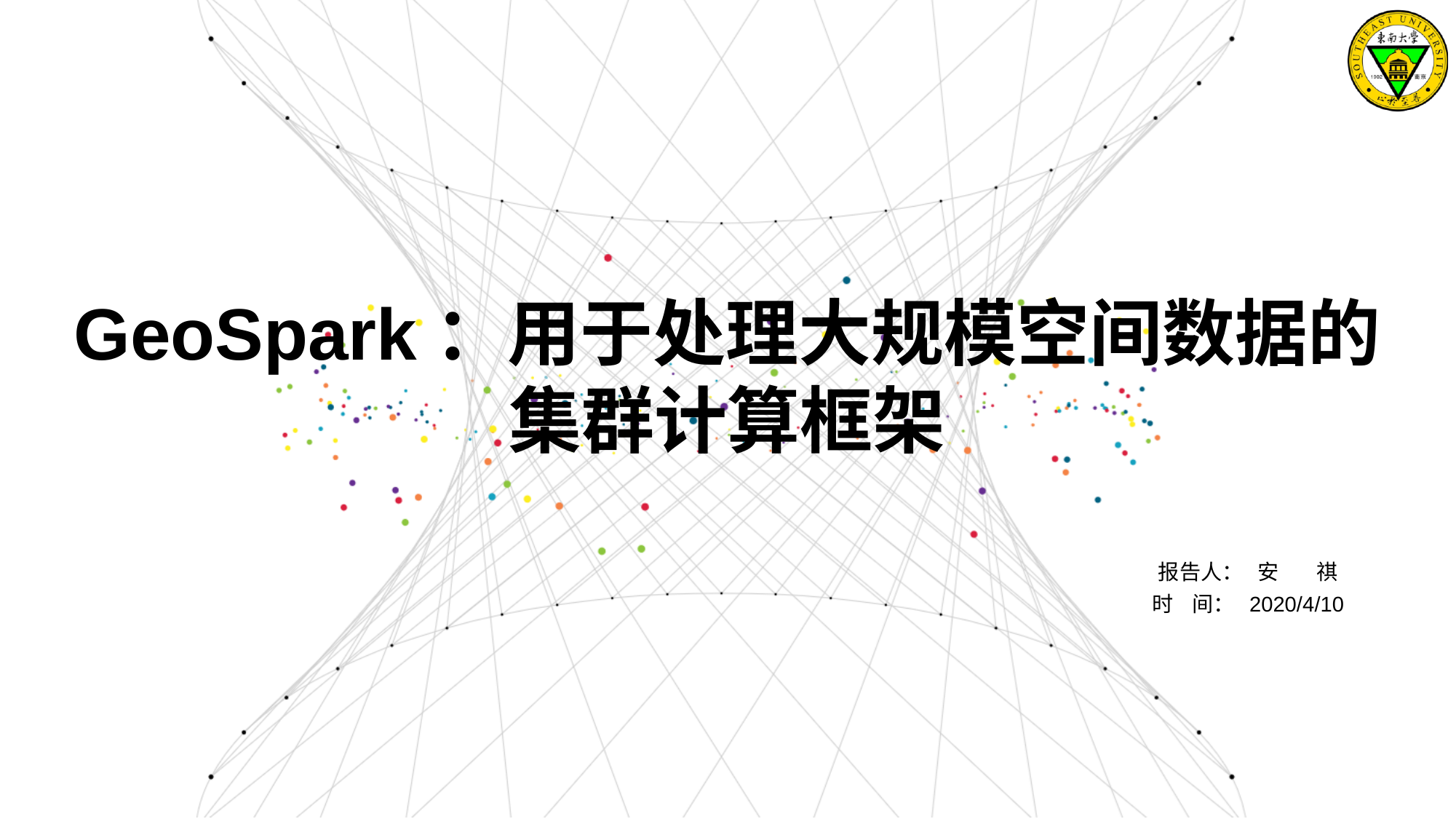

GeoSpark：用于处理大规模空间数据的
集群计算框架
报告人：   安        祺
时    间：  2020/4/10